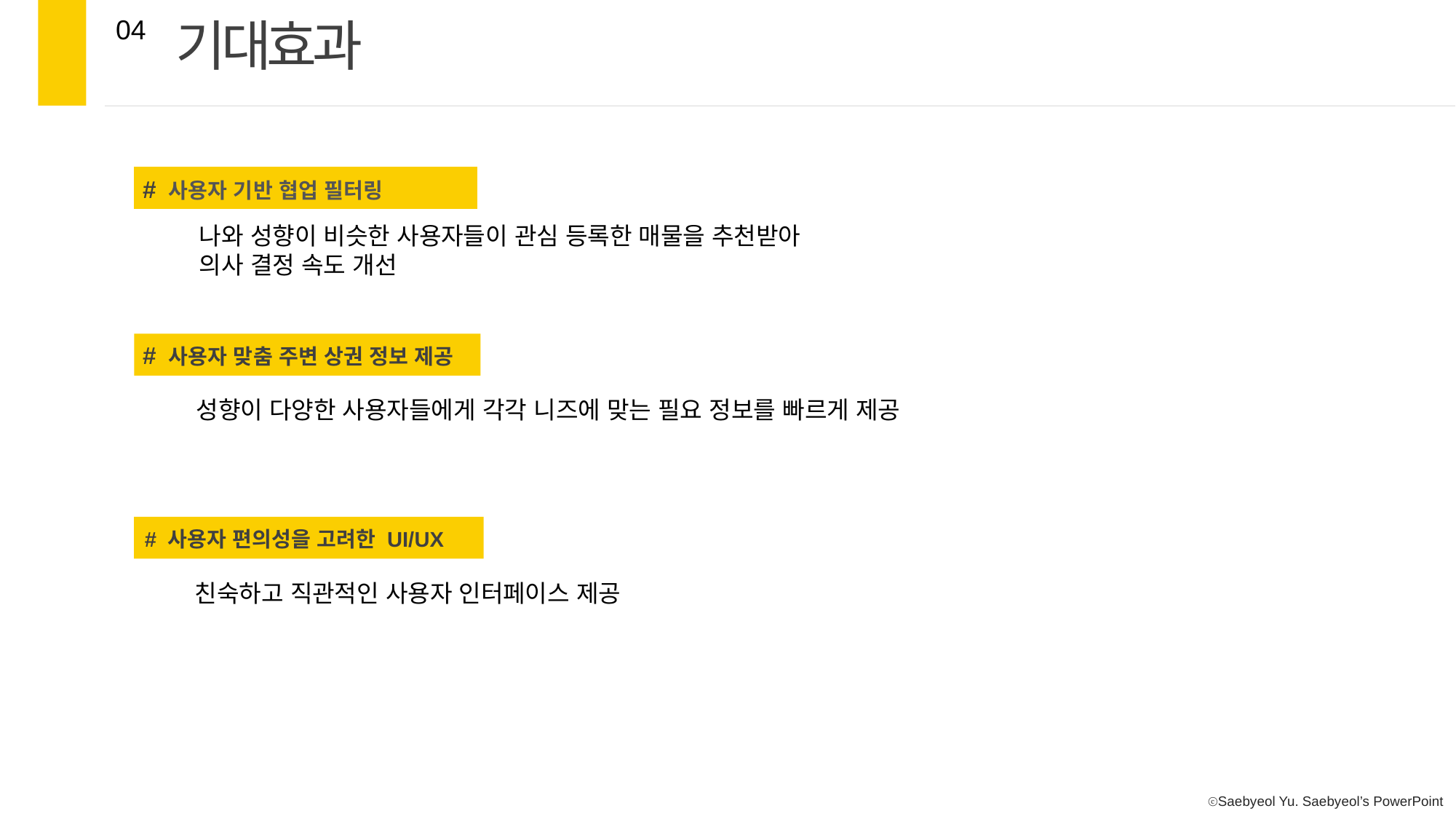

기대효과
04
 # 사용자 기반 협업 필터링

나와 성향이 비슷한 사용자들이 관심 등록한 매물을 추천받아
의사 결정 속도 개선

 # 사용자 맞춤 주변 상권 정보 제공

성향이 다양한 사용자들에게 각각 니즈에 맞는 필요 정보를 빠르게 제공

# 사용자 편의성을 고려한 UI/UX
친숙하고 직관적인 사용자 인터페이스 제공